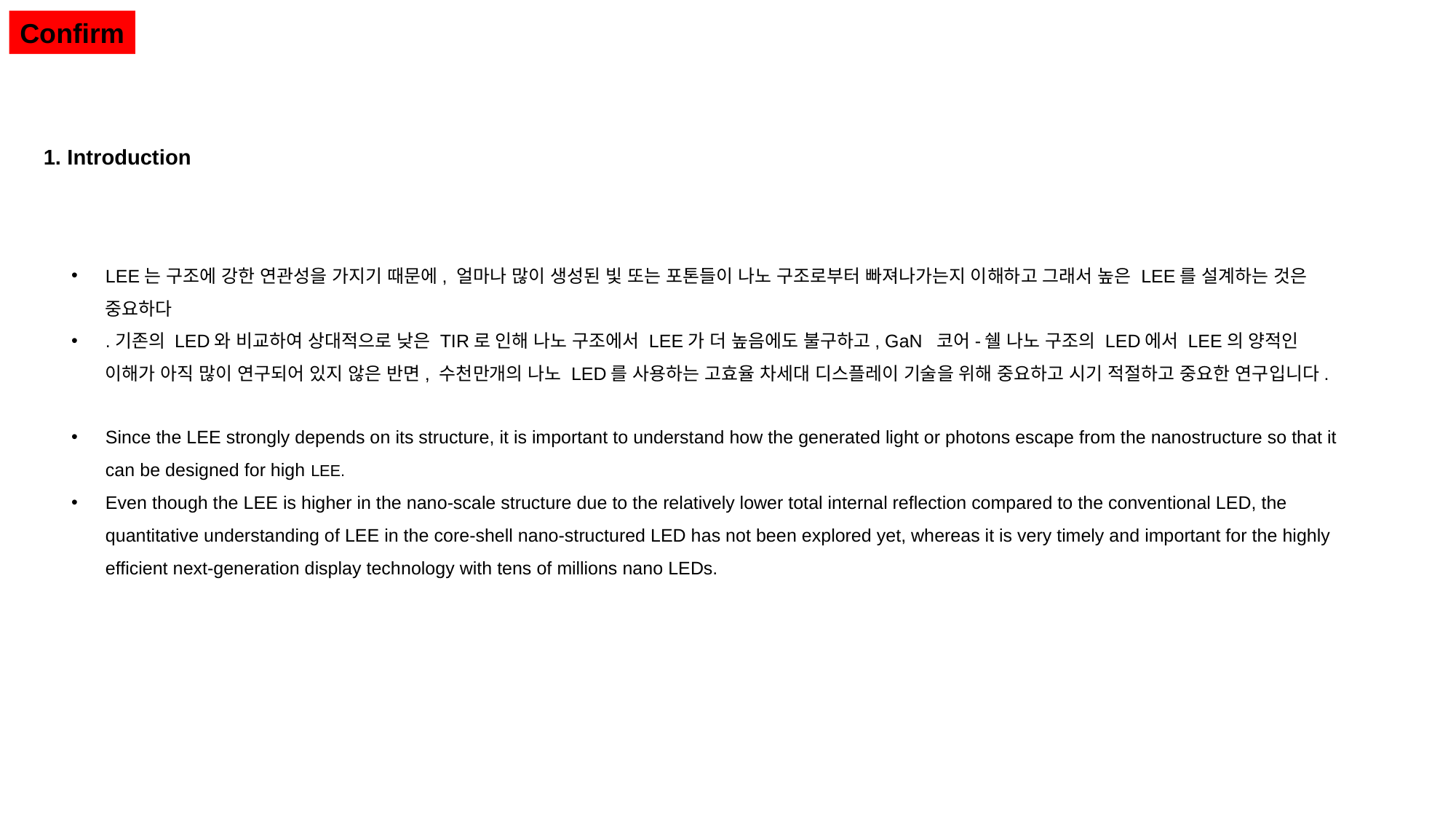

Confirm
1. Introduction
LEE는 구조에 강한 연관성을 가지기 때문에, 얼마나 많이 생성된 빛 또는 포톤들이 나노 구조로부터 빠져나가는지 이해하고 그래서 높은 LEE를 설계하는 것은 중요하다
.기존의 LED와 비교하여 상대적으로 낮은 TIR로 인해 나노 구조에서 LEE가 더 높음에도 불구하고, GaN  코어-쉘 나노 구조의 LED에서 LEE의 양적인 이해가 아직 많이 연구되어 있지 않은 반면, 수천만개의 나노 LED를 사용하는 고효율 차세대 디스플레이 기술을 위해 중요하고 시기 적절하고 중요한 연구입니다.
Since the LEE strongly depends on its structure, it is important to understand how the generated light or photons escape from the nanostructure so that it can be designed for high LEE.
Even though the LEE is higher in the nano-scale structure due to the relatively lower total internal reflection compared to the conventional LED, the quantitative understanding of LEE in the core-shell nano-structured LED has not been explored yet, whereas it is very timely and important for the highly efficient next-generation display technology with tens of millions nano LEDs.